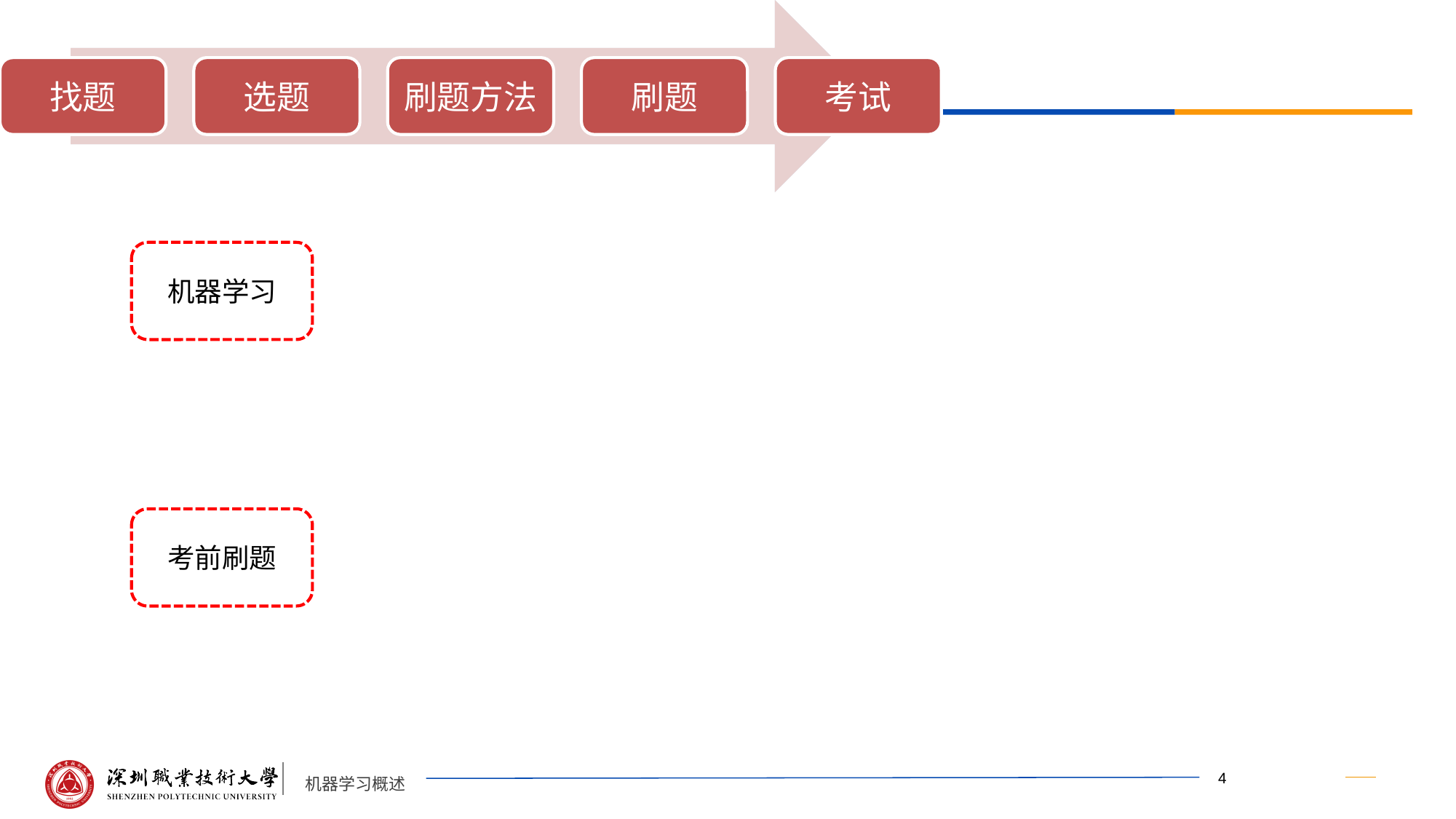

# 机器学习基本流程
读取数据
处理数据
构建模型
训练模型
评估模型
机器学习
找题
选题
刷题方法
刷题
考试
考前刷题